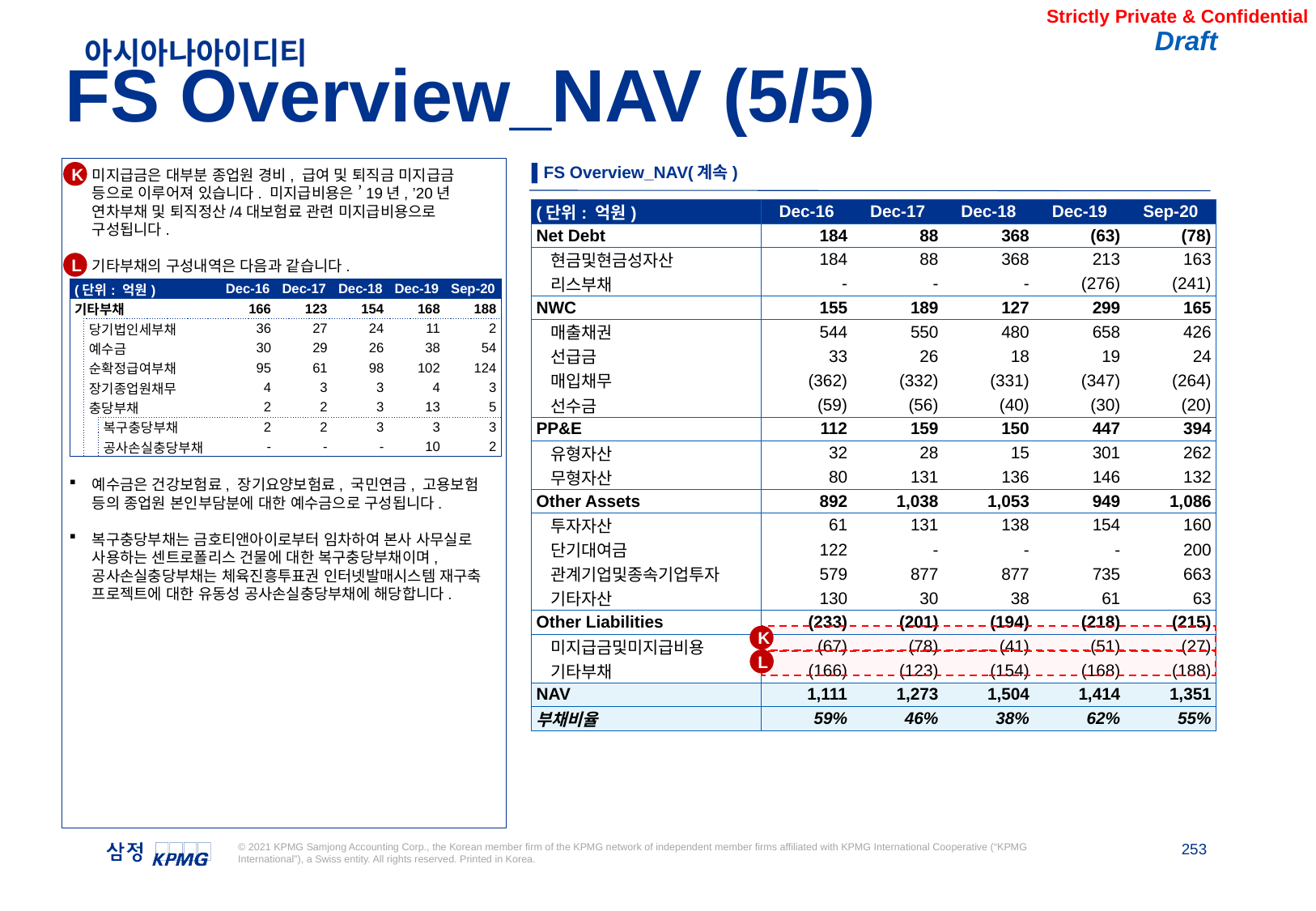

아시아나아이디티
FS Overview_NAV (5/5)
▌FS Overview_NAV(계속)
미지급금은 대부분 종업원 경비, 급여 및 퇴직금 미지급금 등으로 이루어져 있습니다. 미지급비용은 ’19년, ’20년 연차부채 및 퇴직정산/4대보험료 관련 미지급비용으로 구성됩니다.

기타부채의 구성내역은 다음과 같습니다.

예수금은 건강보험료, 장기요양보험료, 국민연금, 고용보험 등의 종업원 본인부담분에 대한 예수금으로 구성됩니다.

복구충당부채는 금호티앤아이로부터 임차하여 본사 사무실로 사용하는 센트로폴리스 건물에 대한 복구충당부채이며, 공사손실충당부채는 체육진흥투표권 인터넷발매시스템 재구축 프로젝트에 대한 유동성 공사손실충당부채에 해당합니다.

K

| (단위: 억원) | Dec-16 | Dec-17 | Dec-18 | Dec-19 | Sep-20 |
| --- | --- | --- | --- | --- | --- |
| Net Debt | 184 | 88 | 368 | (63) | (78) |
| 현금및현금성자산 | 184 | 88 | 368 | 213 | 163 |
| 리스부채 | - | - | - | (276) | (241) |
| NWC | 155 | 189 | 127 | 299 | 165 |
| 매출채권 | 544 | 550 | 480 | 658 | 426 |
| 선급금 | 33 | 26 | 18 | 19 | 24 |
| 매입채무 | (362) | (332) | (331) | (347) | (264) |
| 선수금 | (59) | (56) | (40) | (30) | (20) |
| PP&E | 112 | 159 | 150 | 447 | 394 |
| 유형자산 | 32 | 28 | 15 | 301 | 262 |
| 무형자산 | 80 | 131 | 136 | 146 | 132 |
| Other Assets | 892 | 1,038 | 1,053 | 949 | 1,086 |
| 투자자산 | 61 | 131 | 138 | 154 | 160 |
| 단기대여금 | 122 | - | - | - | 200 |
| 관계기업및종속기업투자 | 579 | 877 | 877 | 735 | 663 |
| 기타자산 | 130 | 30 | 38 | 61 | 63 |
| Other Liabilities | (233) | (201) | (194) | (218) | (215) |
| 미지급금및미지급비용 | (67) | (78) | (41) | (51) | (27) |
| 기타부채 | (166) | (123) | (154) | (168) | (188) |
| NAV | 1,111 | 1,273 | 1,504 | 1,414 | 1,351 |
| 부채비율 | 59% | 46% | 38% | 62% | 55% |
L
| (단위: 억원) |  |  | Dec-16 | Dec-17 | Dec-18 | Dec-19 | Sep-20 |
| --- | --- | --- | --- | --- | --- | --- | --- |
| 기타부채 |  |  | 166 | 123 | 154 | 168 | 188 |
|  | 당기법인세부채 |  | 36 | 27 | 24 | 11 | 2 |
|  | 예수금 |  | 30 | 29 | 26 | 38 | 54 |
|  | 순확정급여부채 |  | 95 | 61 | 98 | 102 | 124 |
|  | 장기종업원채무 |  | 4 | 3 | 3 | 4 | 3 |
|  | 충당부채 |  | 2 | 2 | 3 | 13 | 5 |
|  |  | 복구충당부채 | 2 | 2 | 3 | 3 | 3 |
|  |  | 공사손실충당부채 | - | - | - | 10 | 2 |
K

L